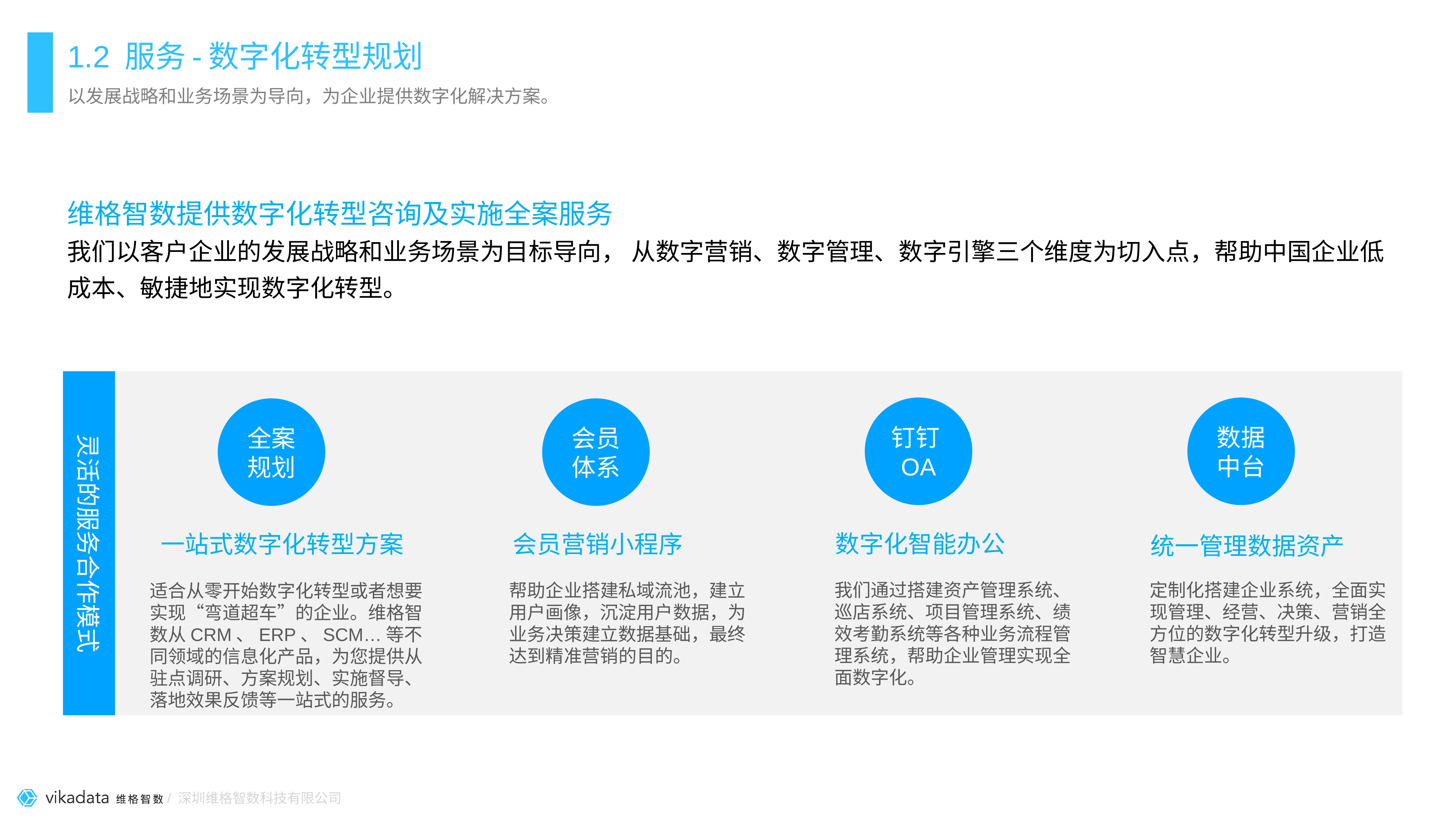

# 1.2 服务-数字化转型规划
以发展战略和业务场景为导向，为企业提供数字化解决方案。
维格智数提供数字化转型咨询及实施全案服务
我们以客户企业的发展战略和业务场景为目标导向， 从数字营销、数字管理、数字引擎三个维度为切入点，帮助中国企业低成本、敏捷地实现数字化转型。

灵活的服务合作模式

钉钉OA

数据
中台

会员
体系
全案
规划
数字化智能办公
会员营销小程序
一站式数字化转型方案
统一管理数据资产
我们通过搭建资产管理系统、巡店系统、项目管理系统、绩效考勤系统等各种业务流程管理系统，帮助企业管理实现全面数字化。
定制化搭建企业系统，全面实现管理、经营、决策、营销全方位的数字化转型升级，打造智慧企业。
适合从零开始数字化转型或者想要实现“弯道超车”的企业。维格智数从CRM、ERP、SCM…等不同领域的信息化产品，为您提供从驻点调研、方案规划、实施督导、落地效果反馈等一站式的服务。
帮助企业搭建私域流池，建立用户画像，沉淀用户数据，为业务决策建立数据基础，最终达到精准营销的目的。